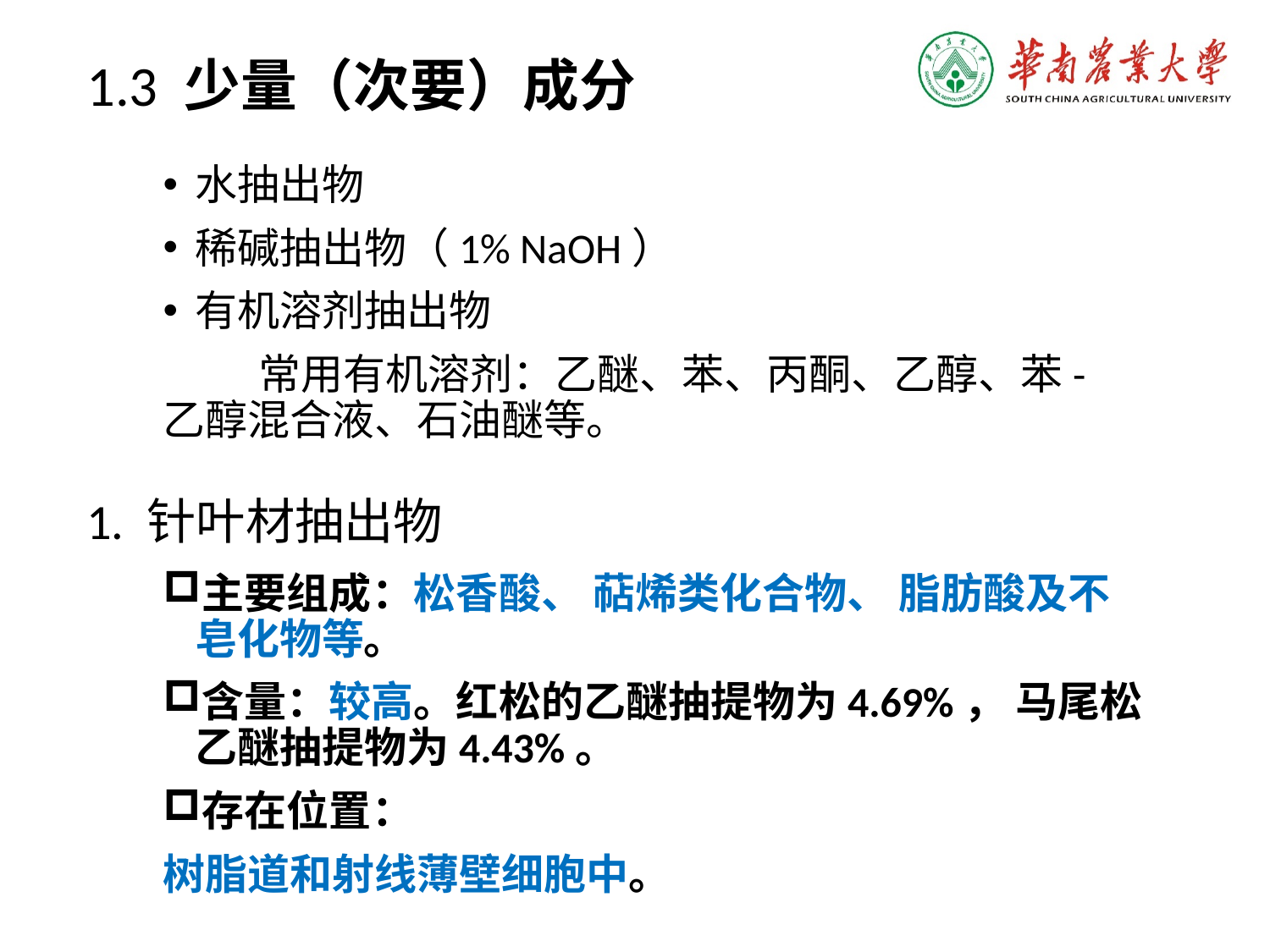

1.3 少量（次要）成分
水抽出物
稀碱抽出物（1% NaOH）
有机溶剂抽出物
         常用有机溶剂：乙醚、苯、丙酮、乙醇、苯-乙醇混合液、石油醚等。
1. 针叶材抽出物
主要组成：松香酸、 萜烯类化合物、 脂肪酸及不皂化物等。
含量：较高。红松的乙醚抽提物为4.69%， 马尾松乙醚抽提物为4.43%。
存在位置：
树脂道和射线薄壁细胞中。